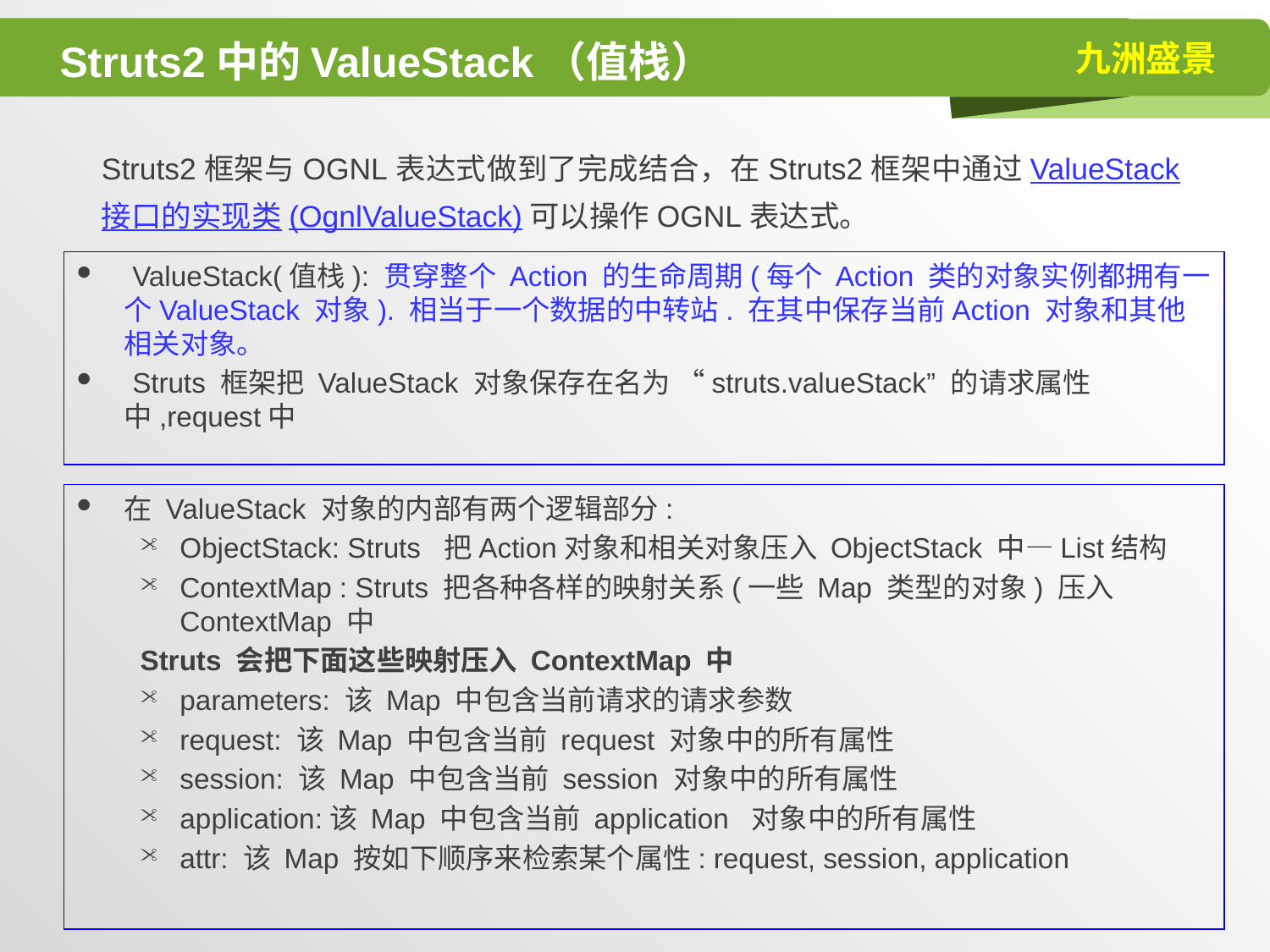

# Struts2中的ValueStack（值栈）
Struts2框架与OGNL表达式做到了完成结合，在Struts2框架中通过ValueStack接口的实现类(OgnlValueStack)可以操作OGNL表达式。

 ValueStack(值栈): 贯穿整个 Action 的生命周期(每个 Action 类的对象实例都拥有一 个ValueStack 对象). 相当于一个数据的中转站. 在其中保存当前Action 对象和其他相关对象。
 Struts 框架把 ValueStack 对象保存在名为 “struts.valueStack” 的请求属性中,request中
在 ValueStack 对象的内部有两个逻辑部分:
ObjectStack: Struts  把Action对象和相关对象压入 ObjectStack 中—List结构
ContextMap : Struts 把各种各样的映射关系(一些 Map 类型的对象) 压入 ContextMap 中
Struts 会把下面这些映射压入 ContextMap 中
parameters: 该 Map 中包含当前请求的请求参数
request: 该 Map 中包含当前 request 对象中的所有属性
session: 该 Map 中包含当前 session 对象中的所有属性
application:该 Map 中包含当前 application  对象中的所有属性
attr: 该 Map 按如下顺序来检索某个属性: request, session, application